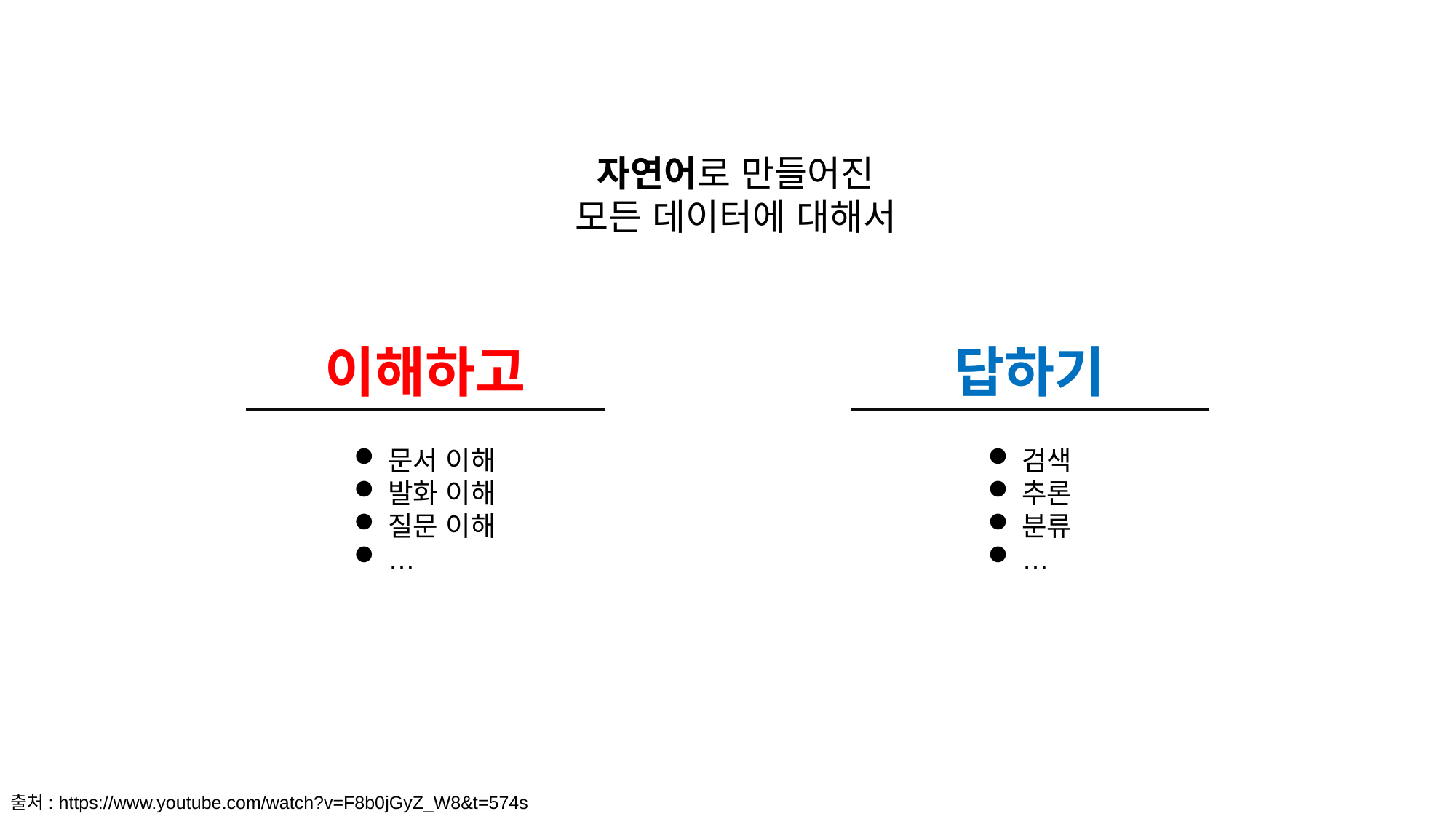

자연어로 만들어진
모든 데이터에 대해서
이해하고
답하기
문서 이해
발화 이해
질문 이해
…
검색
추론
분류
…
출처: https://www.youtube.com/watch?v=F8b0jGyZ_W8&t=574s